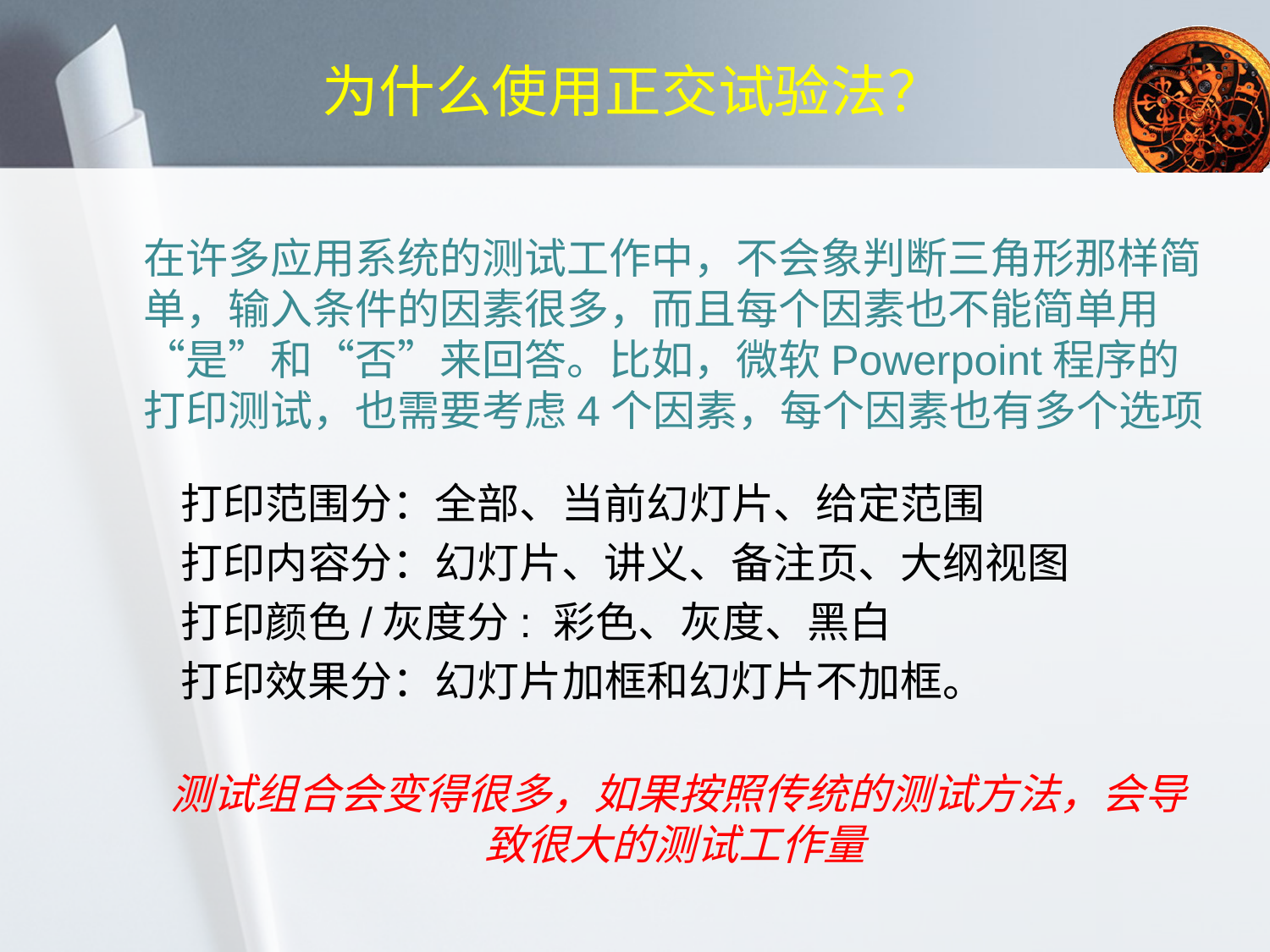

# 为什么使用正交试验法？
在许多应用系统的测试工作中，不会象判断三角形那样简单，输入条件的因素很多，而且每个因素也不能简单用“是”和“否”来回答。比如，微软Powerpoint程序的打印测试，也需要考虑4个因素，每个因素也有多个选项
打印范围分：全部、当前幻灯片、给定范围
打印内容分：幻灯片、讲义、备注页、大纲视图
打印颜色/灰度分: 彩色、灰度、黑白
打印效果分：幻灯片加框和幻灯片不加框。
测试组合会变得很多，如果按照传统的测试方法，会导致很大的测试工作量